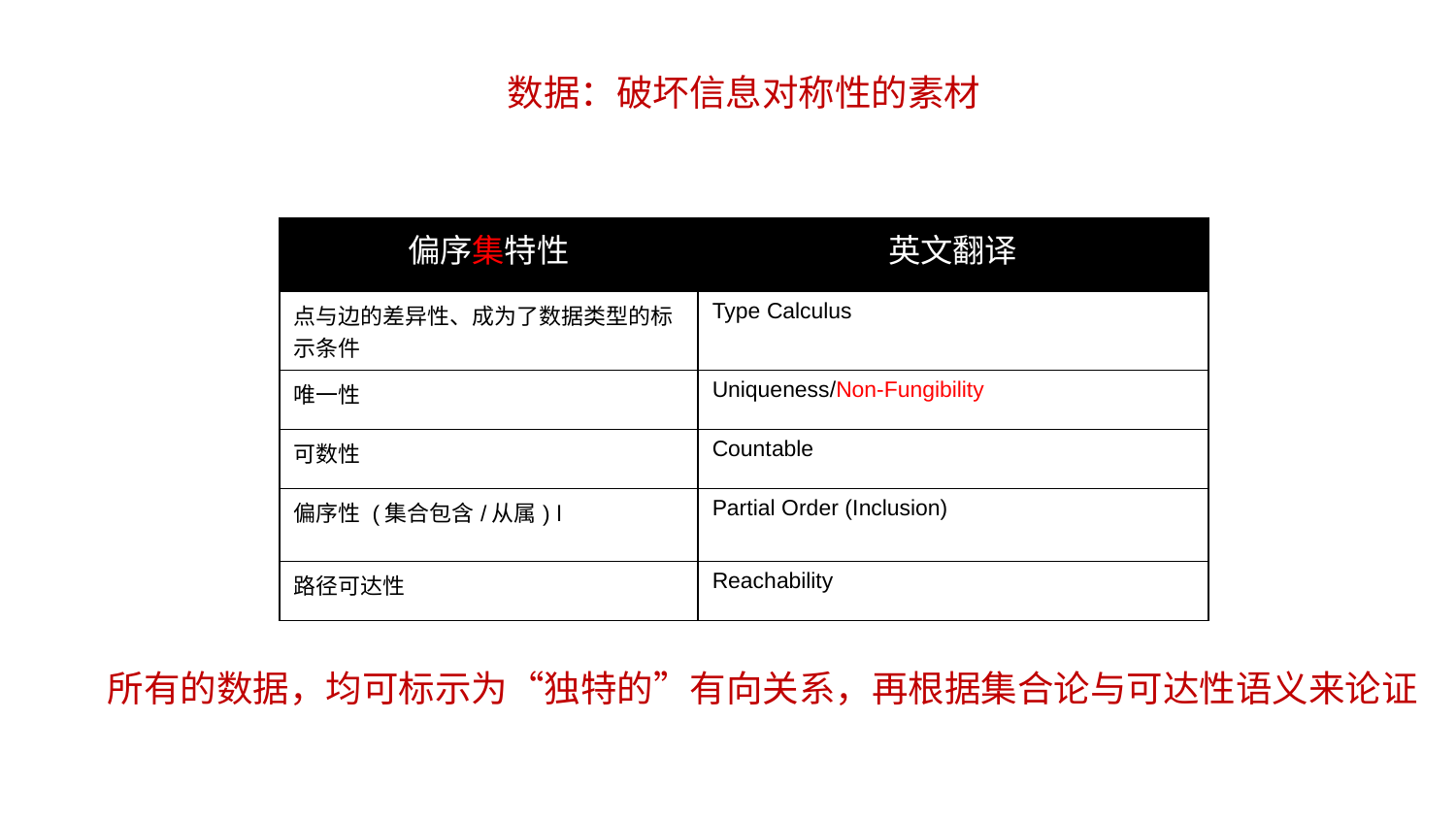

数据：破坏信息对称性的素材
| 偏序集特性 | 英文翻译 |
| --- | --- |
| 点与边的差异性、成为了数据类型的标示条件 | Type Calculus |
| 唯一性 | Uniqueness/Non-Fungibility |
| 可数性 | Countable |
| 偏序性 (集合包含/从属) l | Partial Order (Inclusion) |
| 路径可达性 | Reachability |
# 所有的数据，均可标示为“独特的”有向关系，再根据集合论与可达性语义来论证